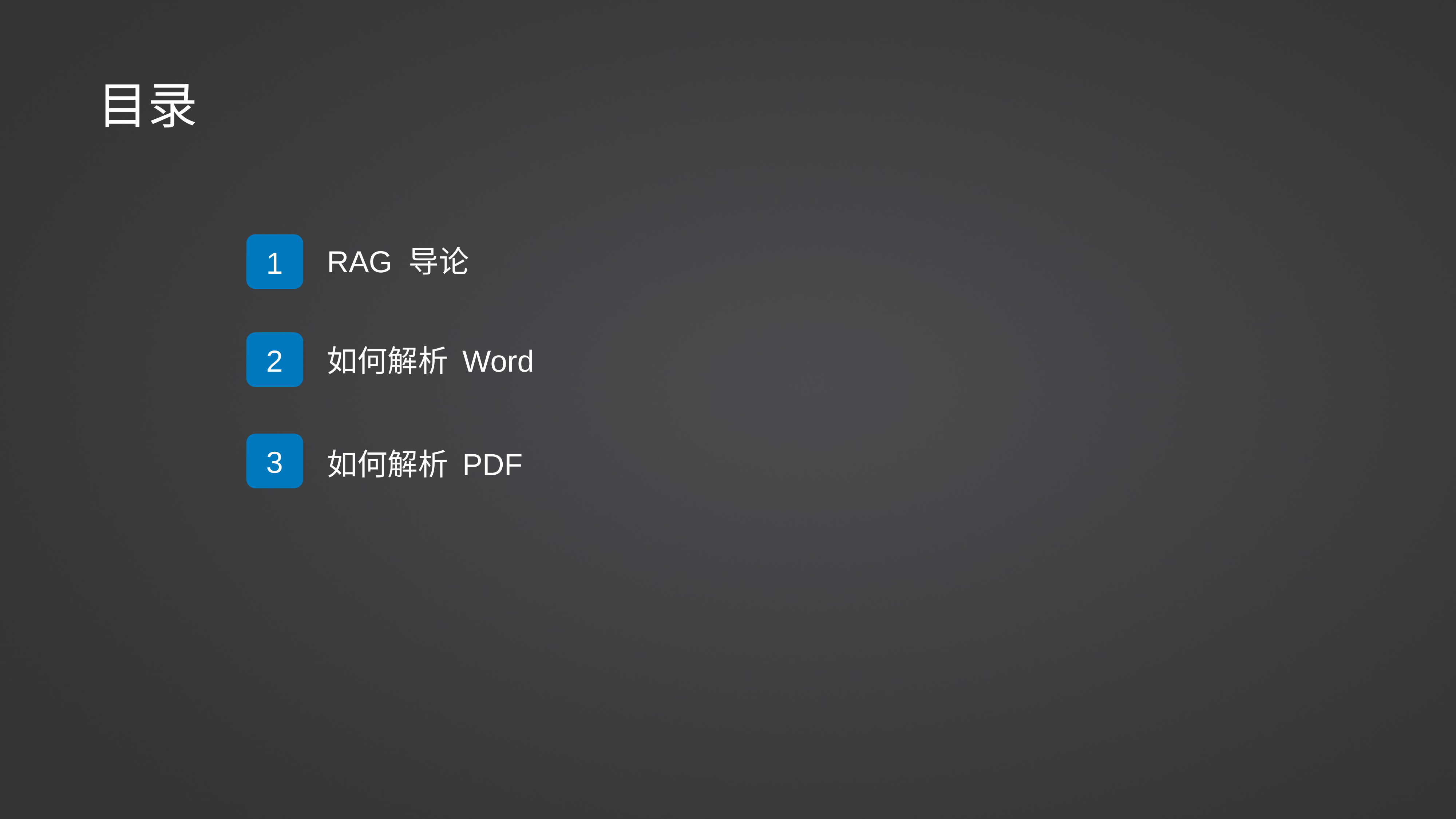

目录

1
RAG 导论

2
如何解析 Word

3
如何解析 PDF